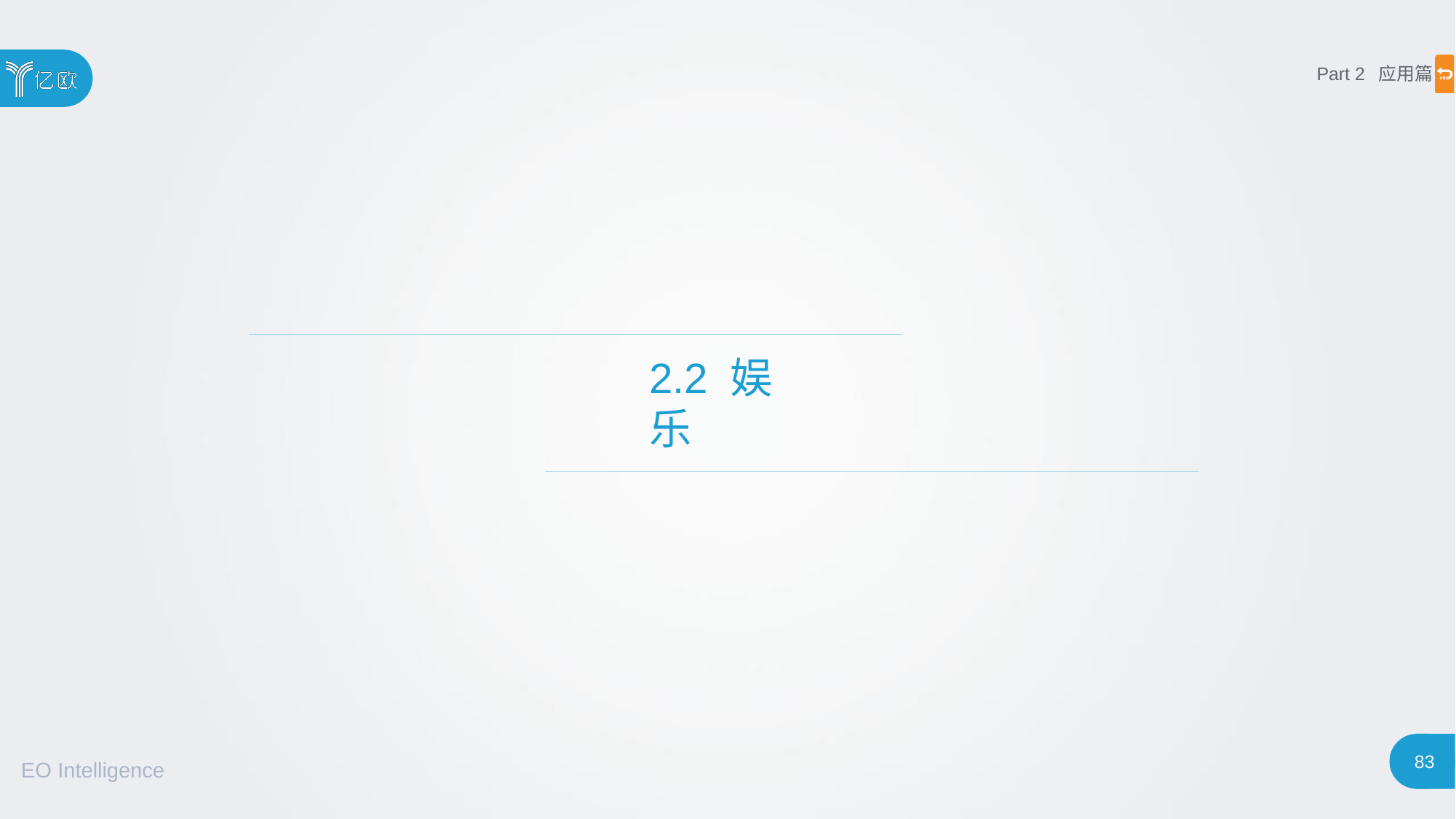

Part 2 应用篇
# 2.2 娱乐
83
EO Intelligence